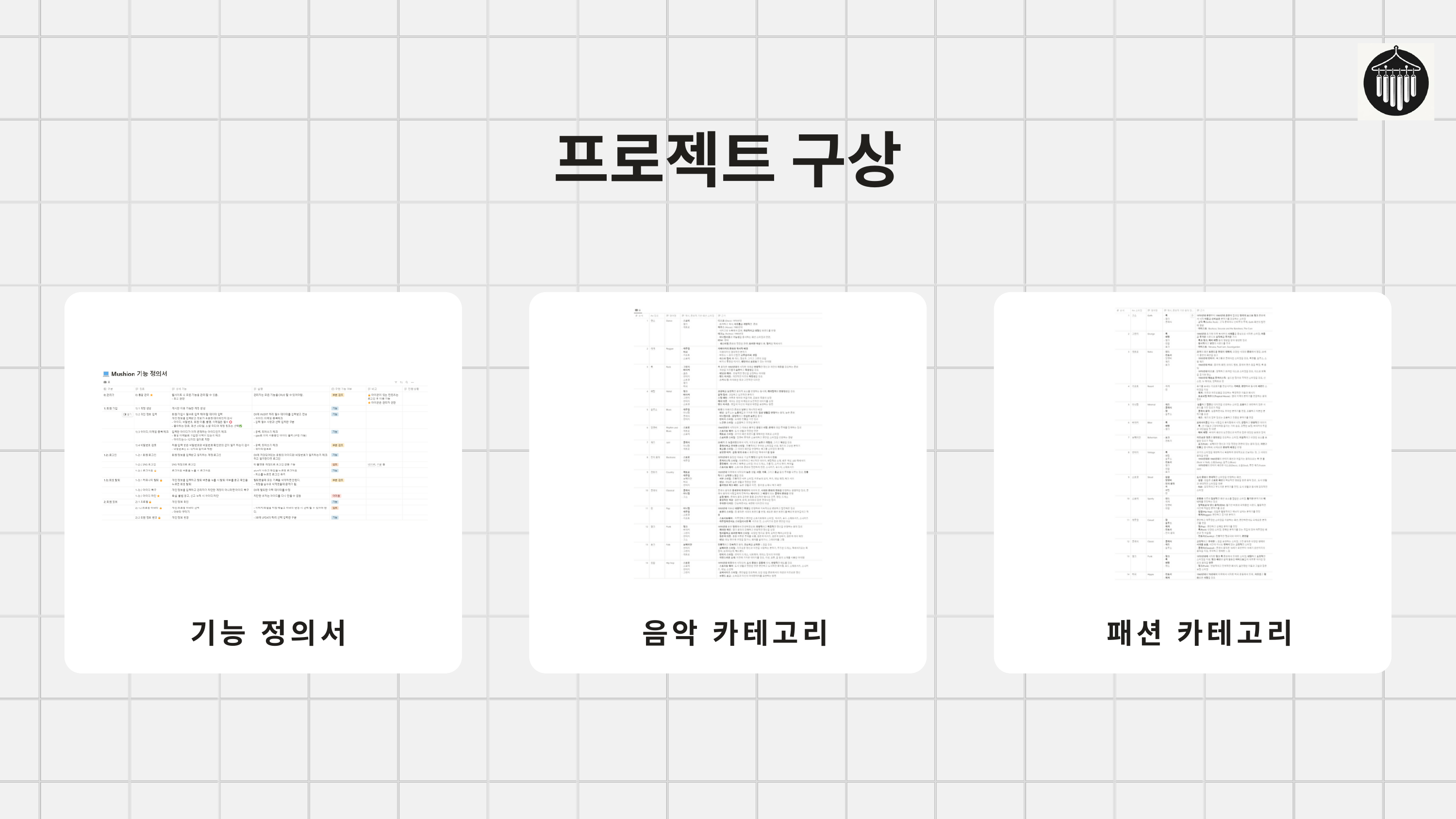

프로젝트 구상

기능 정의서
음악 카테고리
패션 카테고리